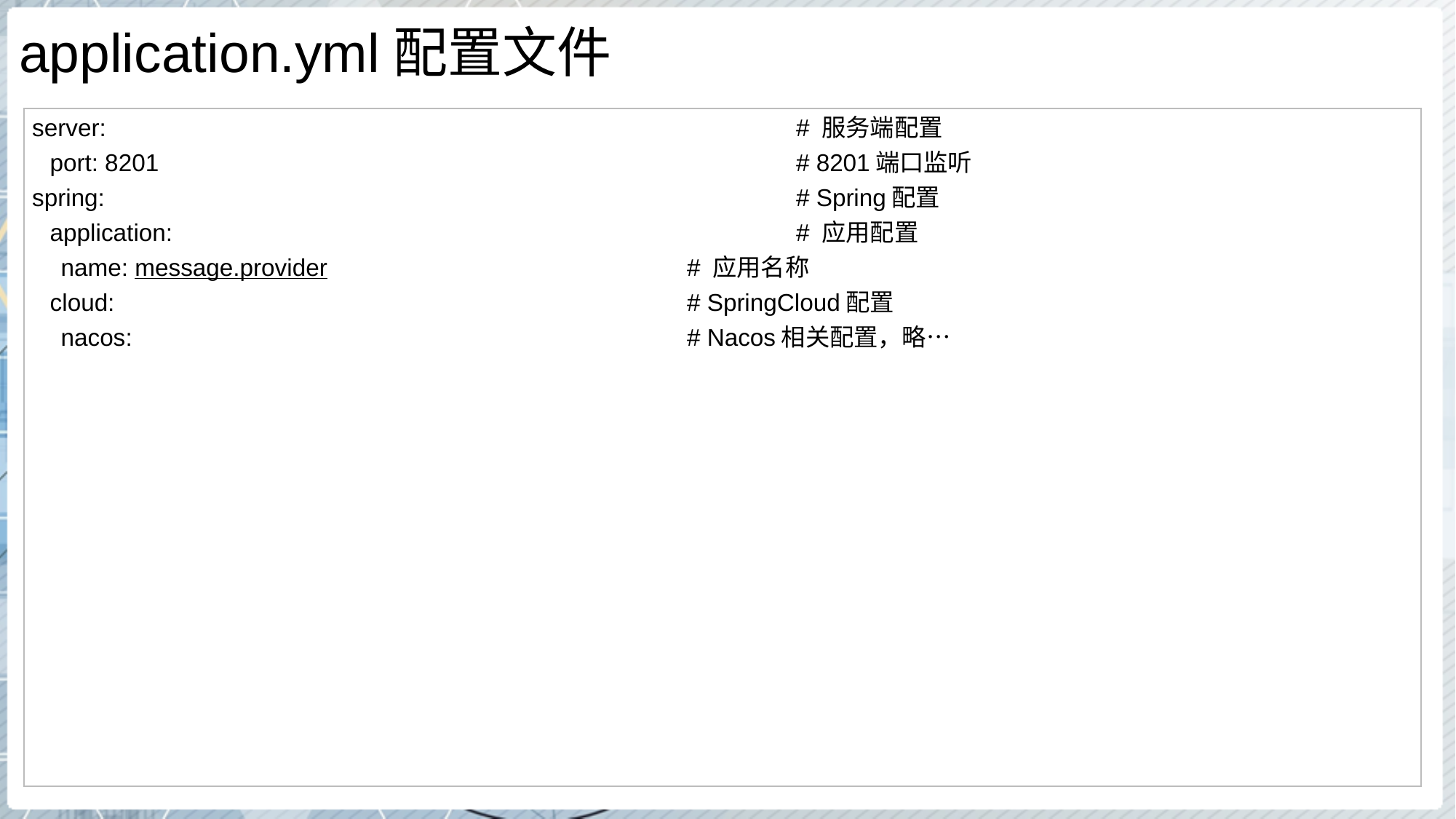

# application.yml配置文件
| server: # 服务端配置 port: 8201 # 8201端口监听 spring: # Spring配置 application: # 应用配置 name: message.provider # 应用名称 cloud: # SpringCloud配置 nacos: # Nacos相关配置，略… |
| --- |